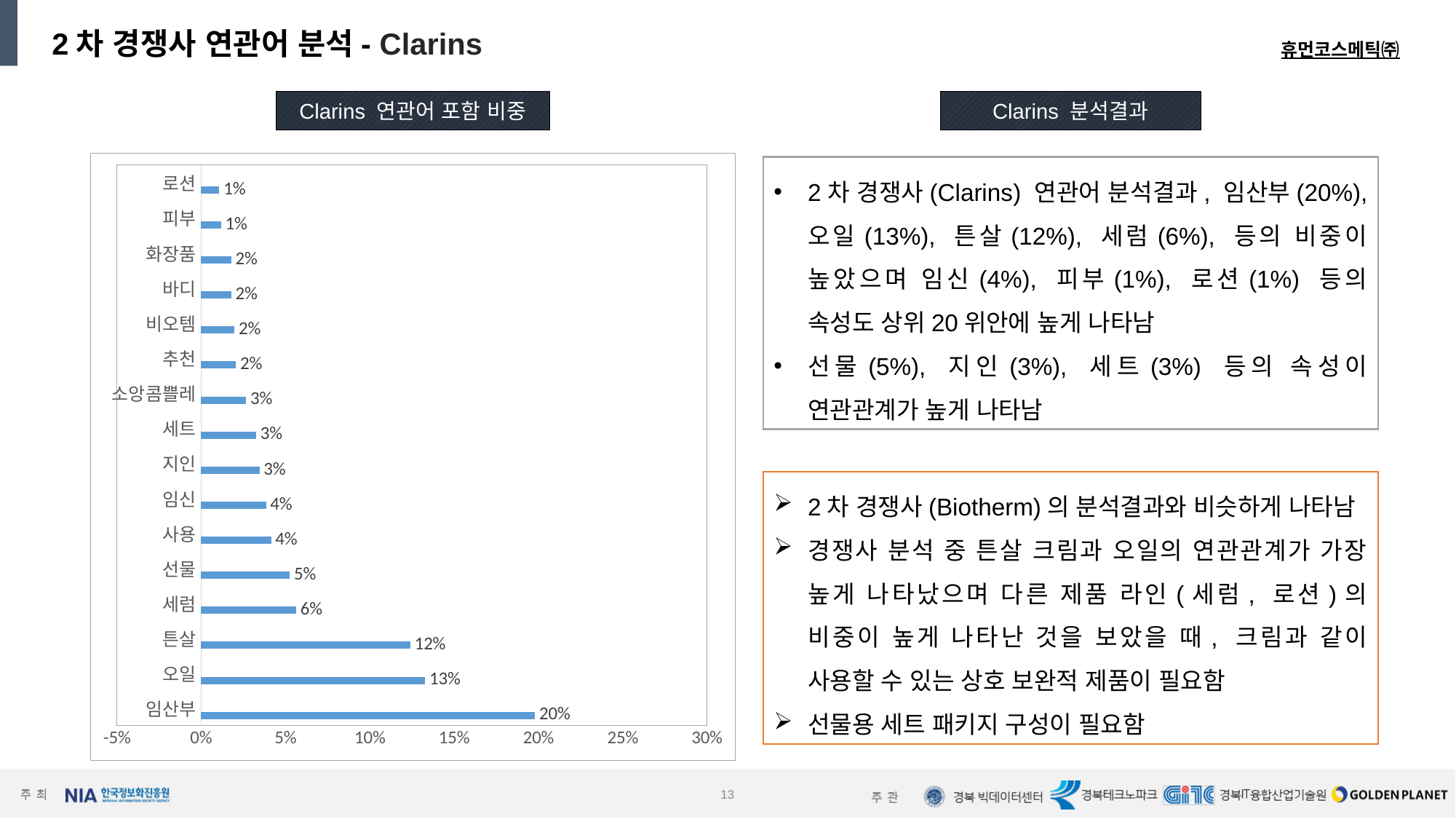

2차 경쟁사 연관어 분석- Clarins
휴먼코스메틱㈜
Clarins 연관어 포함 비중
Clarins 분석결과

### Chart

| Category | 계열 1 | 열1 | 열2 |
|---|---|---|---|
| 임산부 | 0.198 | None | None |
| 오일 | 0.1329 | None | None |
| 튼살 | 0.12410000000000002 | None | None |
| 세럼 | 0.056400000000000006 | None | None |
| 선물 | 0.0526 | None | None |
| 사용 | 0.0415 | None | None |
| 임신 | 0.0385 | None | None |
| 지인 | 0.0346 | None | None |
| 세트 | 0.032600000000000004 | None | None |
| 소앙콤쁠레 | 0.0267 | None | None |
| 추천 | 0.0207 | None | None |
| 비오템 | 0.019800000000000005 | None | None |
| 바디 | 0.017800000000000003 | None | None |
| 화장품 | 0.017800000000000003 | None | None |
| 피부 | 0.011800000000000003 | None | None |
| 로션 | 0.010800000000000002 | None | None |
2차 경쟁사(Clarins) 연관어 분석결과, 임산부(20%), 오일(13%), 튼살(12%), 세럼(6%), 등의 비중이 높았으며 임신(4%), 피부(1%), 로션(1%) 등의 속성도 상위20위안에 높게 나타남
선물(5%), 지인(3%), 세트(3%) 등의 속성이 연관관계가 높게 나타남
2차 경쟁사(Biotherm)의 분석결과와 비슷하게 나타남
경쟁사 분석 중 튼살 크림과 오일의 연관관계가 가장 높게 나타났으며 다른 제품 라인(세럼, 로션)의 비중이 높게 나타난 것을 보았을 때, 크림과 같이 사용할 수 있는 상호 보완적 제품이 필요함
선물용 세트 패키지 구성이 필요함